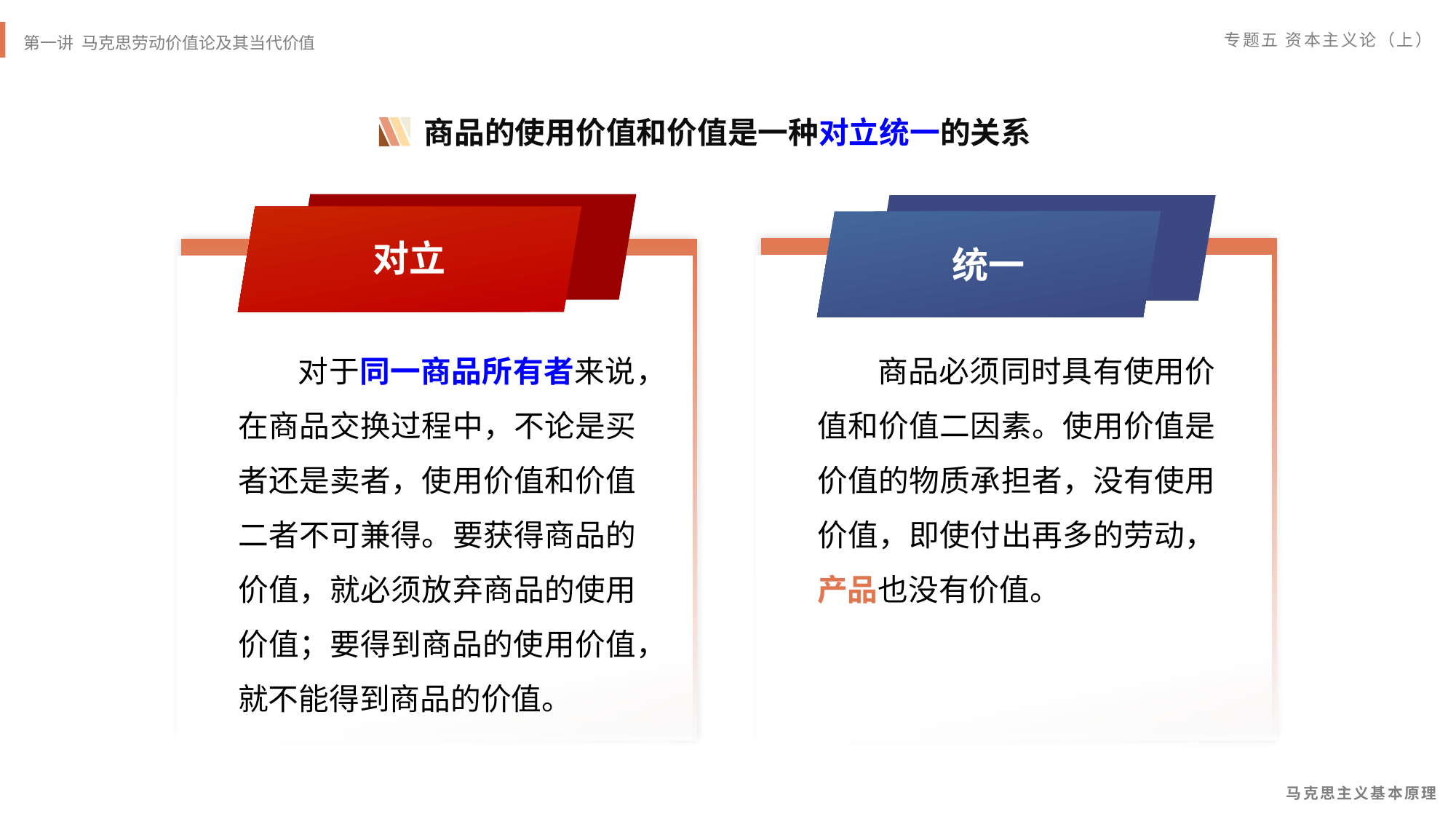

商品的使用价值和价值是一种对立统一的关系

对立

统一

对于同一商品所有者来说，在商品交换过程中，不论是买者还是卖者，使用价值和价值二者不可兼得。要获得商品的价值，就必须放弃商品的使用价值；要得到商品的使用价值，就不能得到商品的价值。
商品必须同时具有使用价值和价值二因素。使用价值是价值的物质承担者，没有使用价值，即使付出再多的劳动，产品也没有价值。